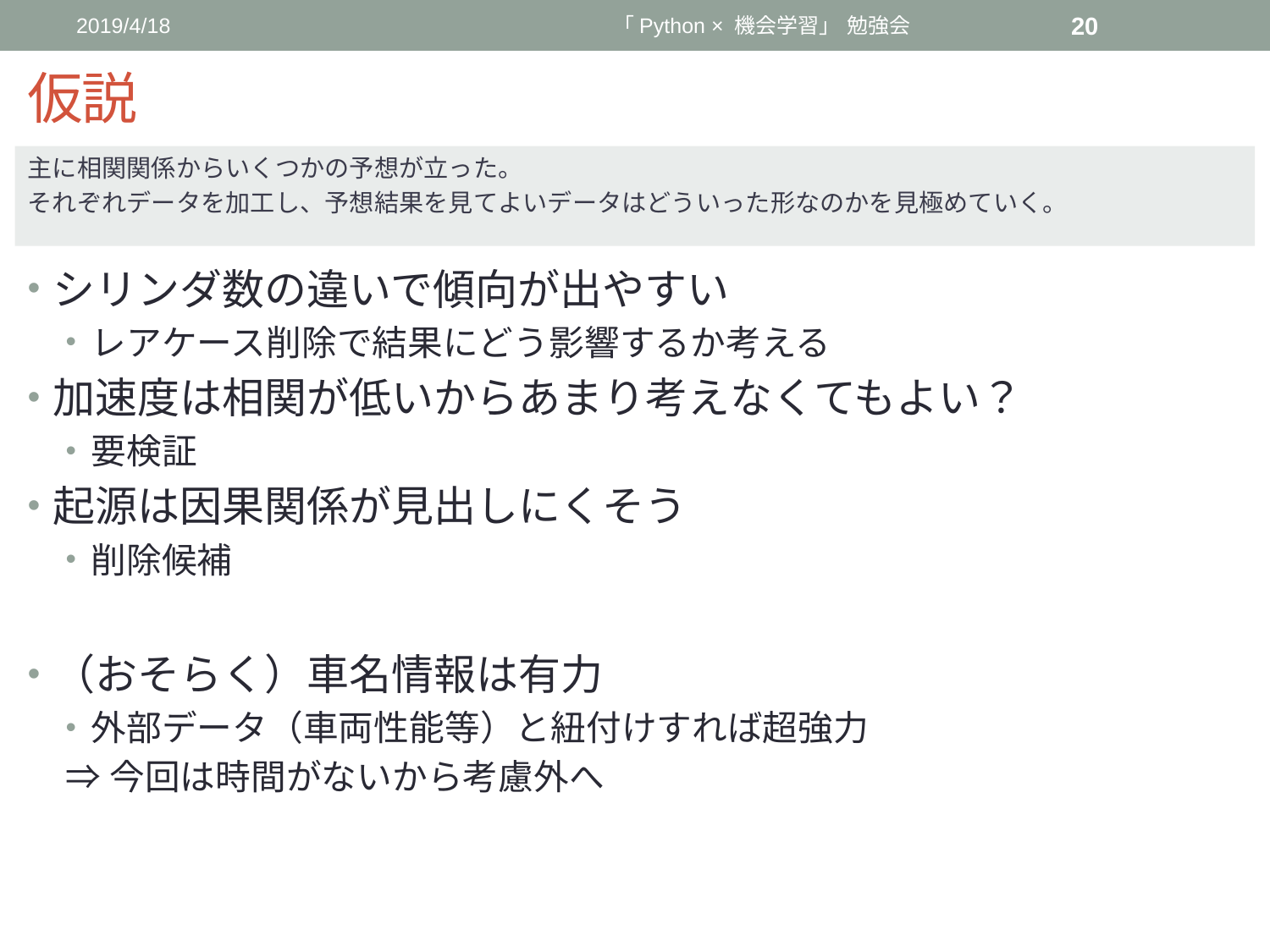

2019/4/18
「Python × 機会学習」 勉強会
20
# 仮説
主に相関関係からいくつかの予想が立った。
それぞれデータを加工し、予想結果を見てよいデータはどういった形なのかを見極めていく。
シリンダ数の違いで傾向が出やすい
レアケース削除で結果にどう影響するか考える
加速度は相関が低いからあまり考えなくてもよい？
要検証
起源は因果関係が見出しにくそう
削除候補

（おそらく）車名情報は有力
外部データ（車両性能等）と紐付けすれば超強力
⇒今回は時間がないから考慮外へ